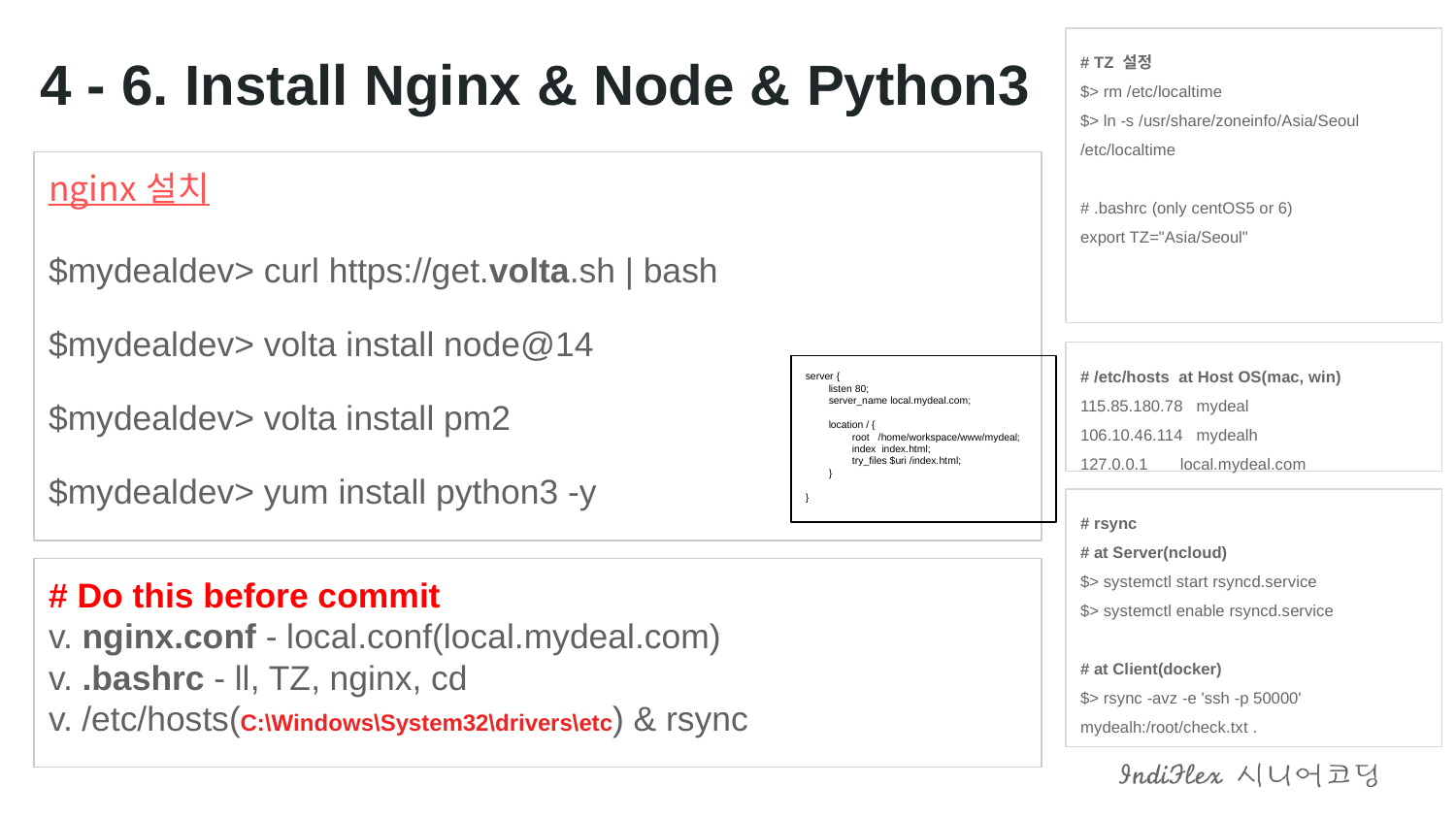

# TZ 설정
$> rm /etc/localtime
$> ln -s /usr/share/zoneinfo/Asia/Seoul /etc/localtime

# .bashrc (only centOS5 or 6)
export TZ="Asia/Seoul"
4 - 6. Install Nginx & Node & Python3
nginx 설치
$mydealdev> curl https://get.volta.sh | bash
$mydealdev> volta install node@14
$mydealdev> volta install pm2
$mydealdev> yum install python3 -y

# /etc/hosts  at Host OS(mac, win)
115.85.180.78   mydeal
106.10.46.114   mydealh
127.0.0.1       local.mydeal.com
server {
        listen 80;
        server_name local.mydeal.com;

        location / {
                root   /home/workspace/www/mydeal;
                index  index.html;
                try_files $uri /index.html;
        }

}

# rsync
# at Server(ncloud)
$> systemctl start rsyncd.service
$> systemctl enable rsyncd.service
# at Client(docker)
$> rsync -avz -e 'ssh -p 50000' mydealh:/root/check.txt .
# Do this before commit v. nginx.conf - local.conf(local.mydeal.com) v. .bashrc - ll, TZ, nginx, cd v. /etc/hosts(C:\Windows\System32\drivers\etc) & rsync